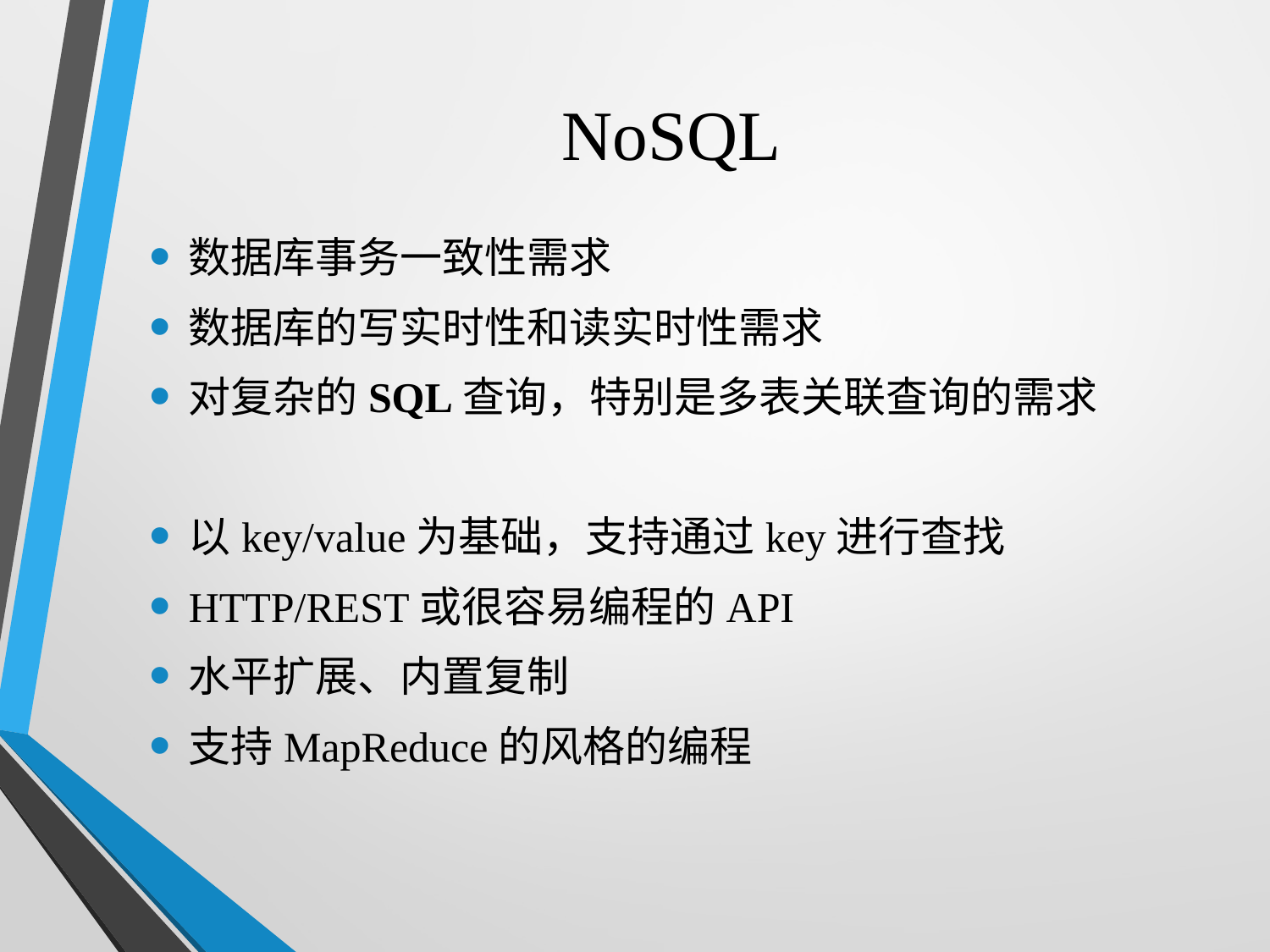

# NoSQL
数据库事务一致性需求
数据库的写实时性和读实时性需求
对复杂的SQL查询，特别是多表关联查询的需求

以key/value为基础，支持通过key进行查找
HTTP/REST或很容易编程的API
水平扩展、内置复制
支持MapReduce的风格的编程